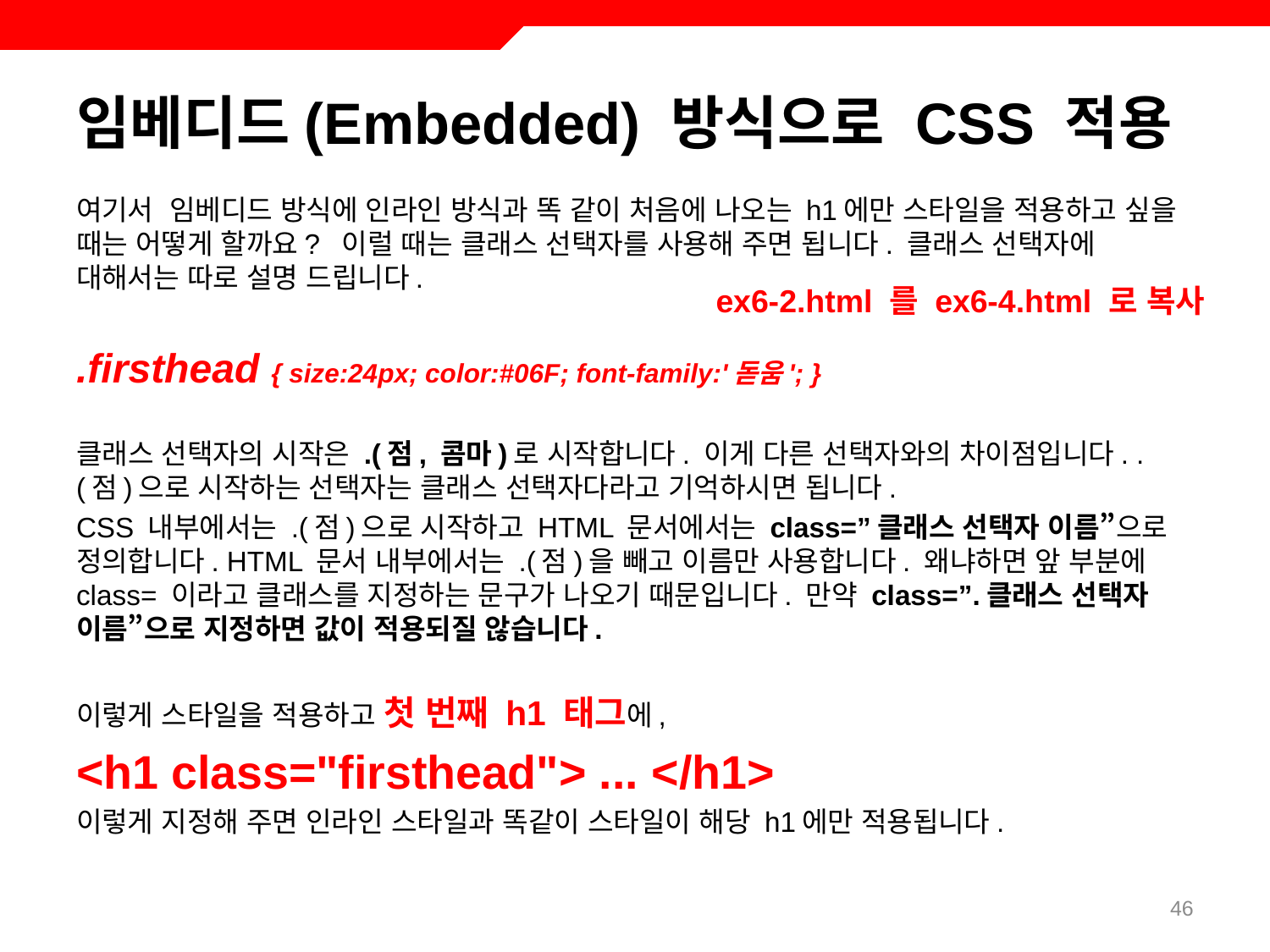

# 임베디드(Embedded) 방식으로 CSS 적용
여기서  임베디드 방식에 인라인 방식과 똑 같이 처음에 나오는 h1에만 스타일을 적용하고 싶을 때는 어떻게 할까요?  이럴 때는 클래스 선택자를 사용해 주면 됩니다. 클래스 선택자에 대해서는 따로 설명 드립니다.

.firsthead { size:24px; color:#06F; font-family:'돋움'; }

클래스 선택자의 시작은 .(점, 콤마)로 시작합니다. 이게 다른 선택자와의 차이점입니다. .(점)으로 시작하는 선택자는 클래스 선택자다라고 기억하시면 됩니다.
CSS 내부에서는 .(점)으로 시작하고 HTML 문서에서는 class=”클래스 선택자 이름”으로 정의합니다. HTML 문서 내부에서는 .(점)을 빼고 이름만 사용합니다. 왜냐하면 앞 부분에 class= 이라고 클래스를 지정하는 문구가 나오기 때문입니다. 만약 class=”.클래스 선택자 이름”으로 지정하면 값이 적용되질 않습니다.

이렇게 스타일을 적용하고 첫 번째 h1 태그에,
<h1 class="firsthead"> ... </h1>
이렇게 지정해 주면 인라인 스타일과 똑같이 스타일이 해당 h1에만 적용됩니다.

ex6-2.html 를 ex6-4.html 로 복사
46